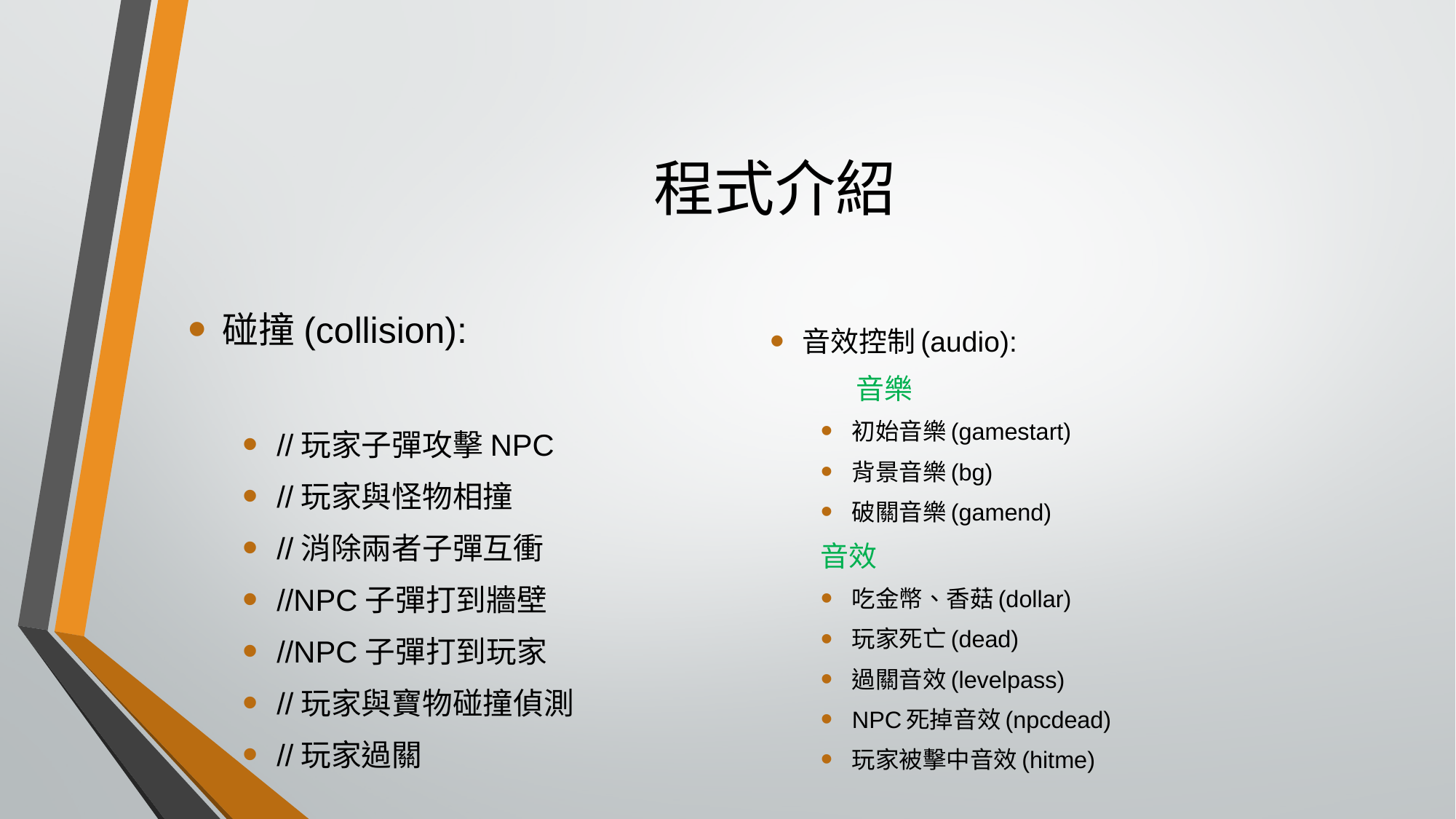

# 程式介紹
碰撞(collision):

//玩家子彈攻擊NPC
//玩家與怪物相撞
//消除兩者子彈互衝
//NPC子彈打到牆壁
//NPC子彈打到玩家
//玩家與寶物碰撞偵測
//玩家過關
音效控制(audio):
	音樂
初始音樂(gamestart)
背景音樂(bg)
破關音樂(gamend)
音效
吃金幣、香菇(dollar)
玩家死亡(dead)
過關音效(levelpass)
NPC死掉音效(npcdead)
玩家被擊中音效(hitme)